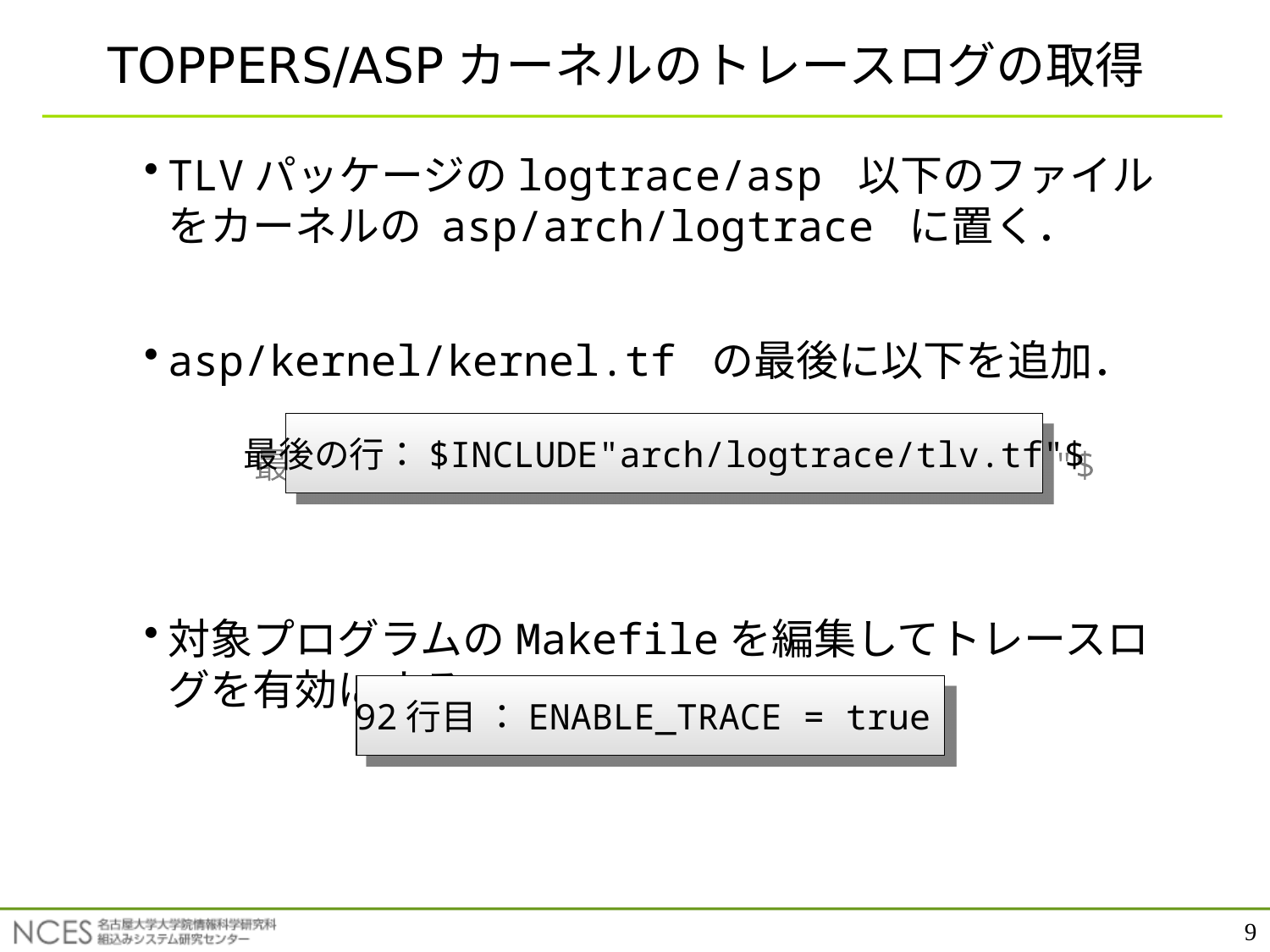

# TOPPERS/ASPカーネルのトレースログの取得
TLVパッケージのlogtrace/asp 以下のファイルをカーネルの asp/arch/logtrace に置く．

asp/kernel/kernel.tf の最後に以下を追加．

対象プログラムのMakefileを編集してトレースログを有効にする．
最後の行：$INCLUDE"arch/logtrace/tlv.tf"$
92行目 ：ENABLE_TRACE = true
9